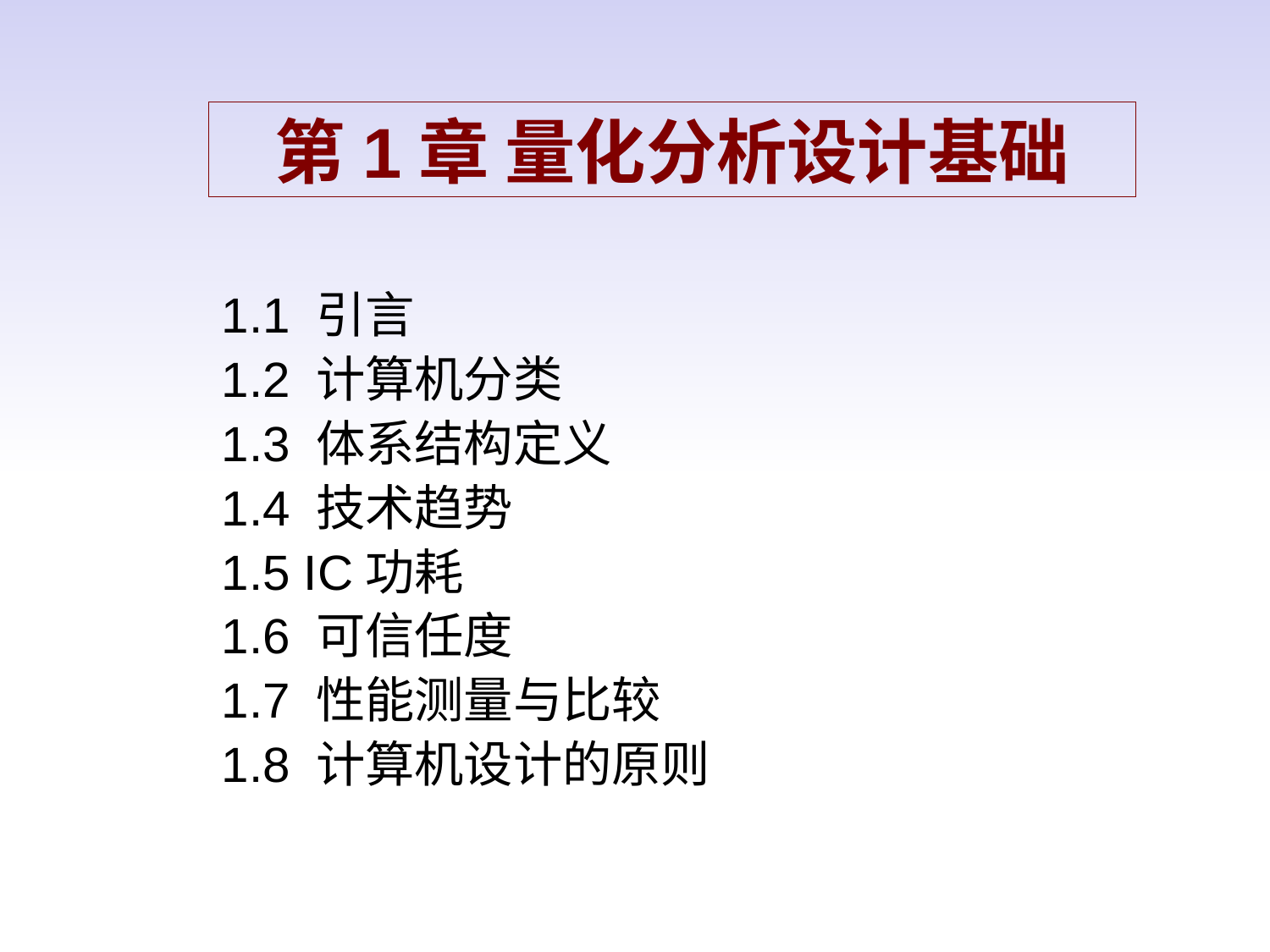

# 第1章 量化分析设计基础
1.1 引言
1.2 计算机分类
1.3 体系结构定义
1.4 技术趋势
1.5 IC功耗
1.6 可信任度
1.7 性能测量与比较
1.8 计算机设计的原则